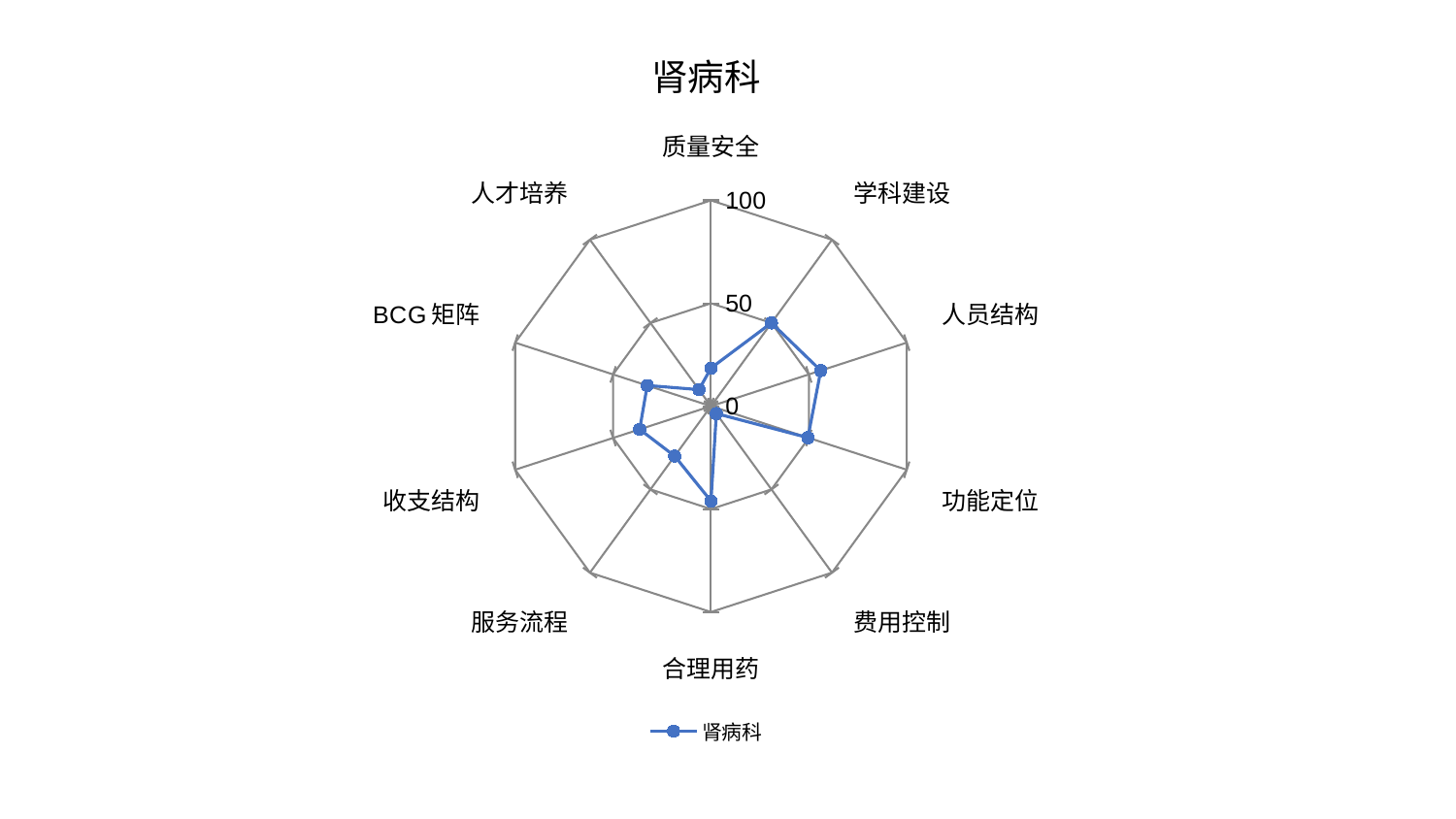

### Chart: 肾病科

| Category | 肾病科 |
|---|---|
| 质量安全 | 18.517513773273002 |
| 学科建设 | 50.0044844489922 |
| 人员结构 | 56.07806069764227 |
| 功能定位 | 49.50329616465426 |
| 费用控制 | 4.4559766557978655 |
| 合理用药 | 46.09434932919307 |
| 服务流程 | 29.982286033508373 |
| 收支结构 | 36.428197664231966 |
| BCG矩阵 | 32.577409515083225 |
| 人才培养 | 9.942244772465935 |
127